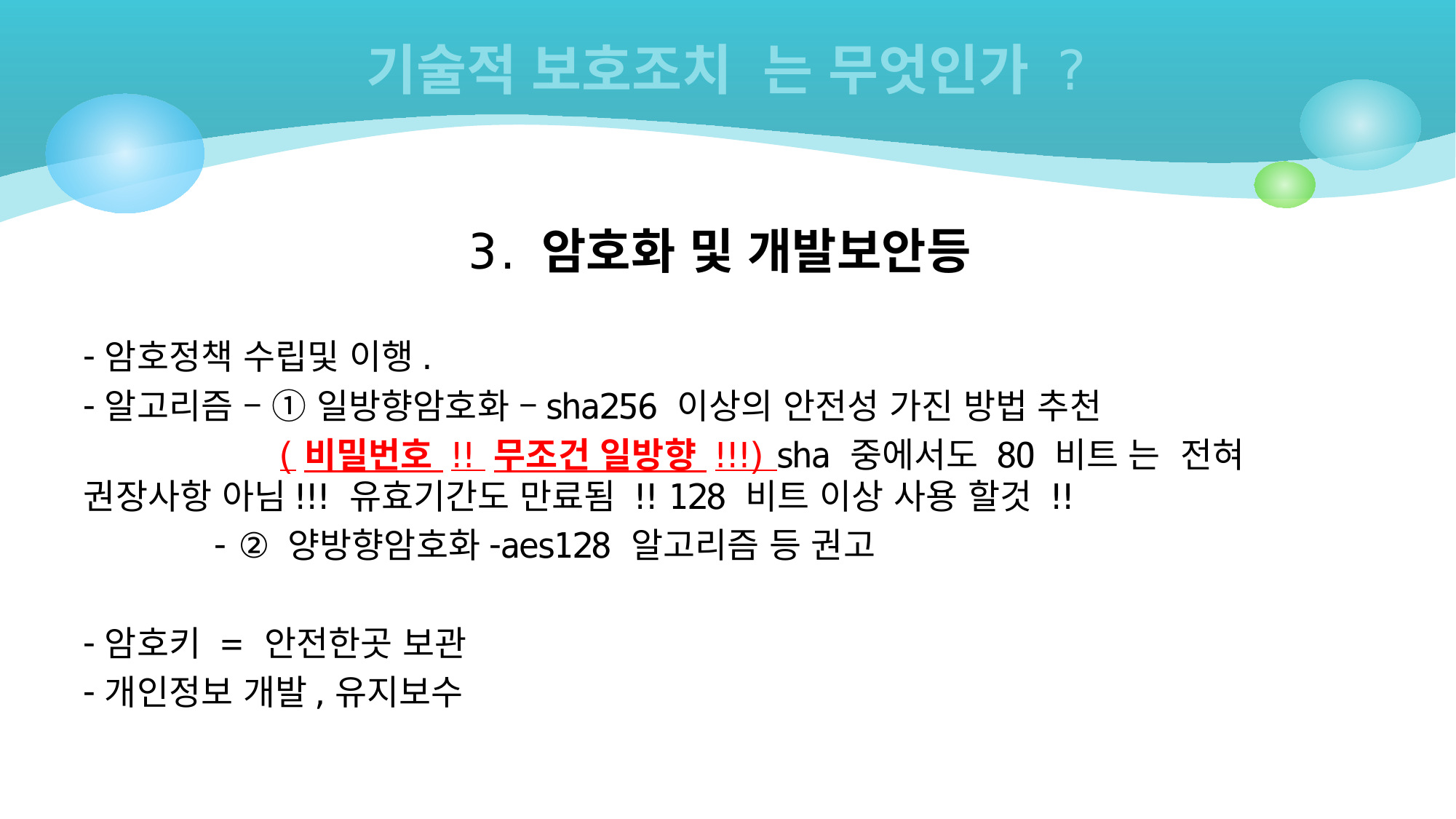

# 기술적 보호조치  는 무엇인가 ?
3. 암호화 및 개발보안등

-암호정책 수립및 이행.
-알고리즘 – ① 일방향암호화 –sha256 이상의 안전성 가진 방법 추천
                  (비밀번호 !! 무조건 일방향 !!!) sha 중에서도 80 비트 는  전혀      권장사항 아님!!! 유효기간도 만료됨 !! 128 비트 이상 사용 할것 !!
            - ② 양방향암호화-aes128 알고리즘 등 권고

-암호키 = 안전한곳 보관
-개인정보 개발,유지보수